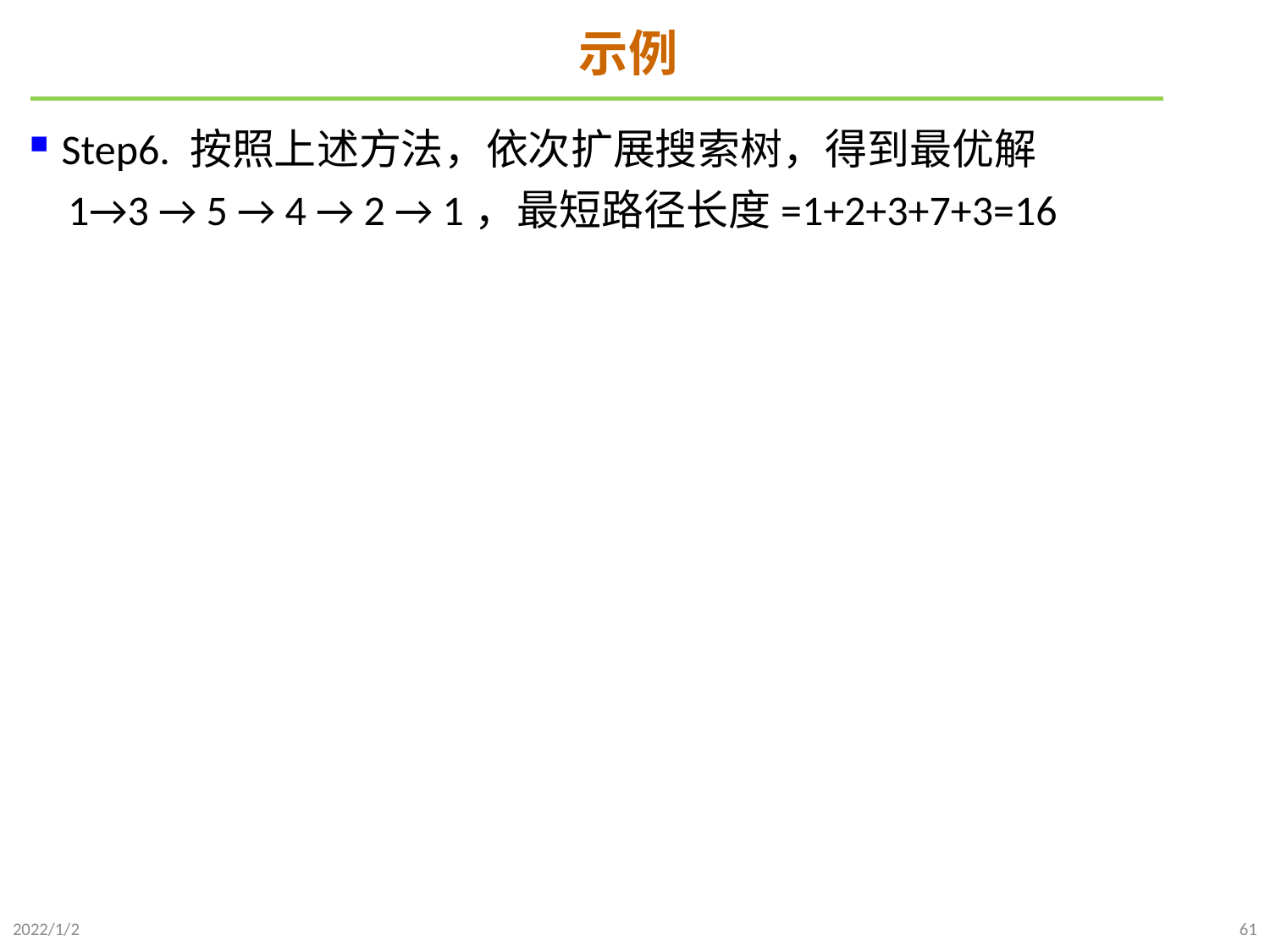

# 示例
Step6. 按照上述方法，依次扩展搜索树，得到最优解
    1→3 → 5 → 4 → 2 → 1，最短路径长度=1+2+3+7+3=16

2022/1/2
61